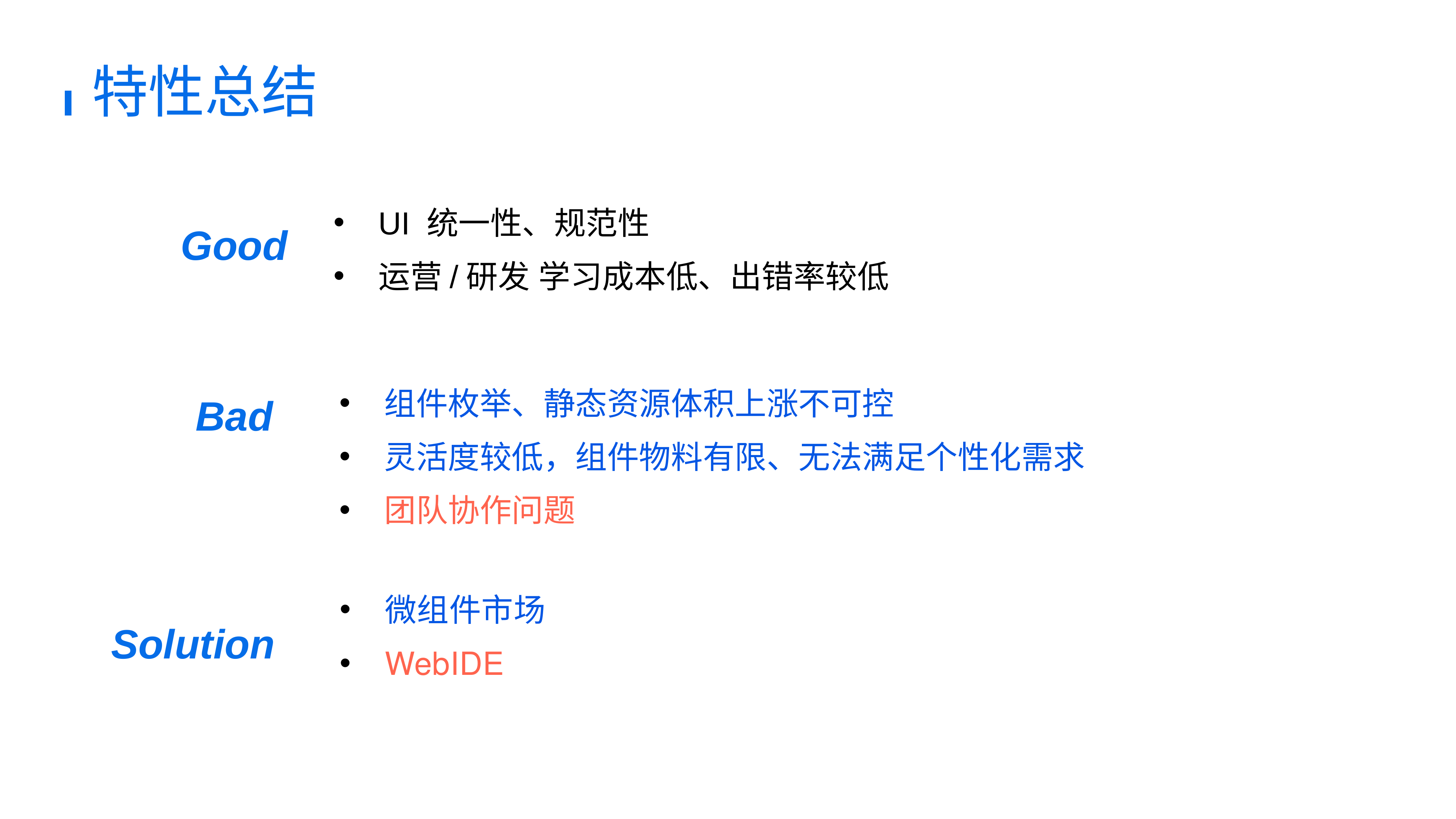

特性总结

UI 统一性、规范性
运营/研发 学习成本低、出错率较低
Good
组件枚举、静态资源体积上涨不可控
灵活度较低，组件物料有限、无法满足个性化需求
团队协作问题
Bad
微组件市场
WebIDE
Solution